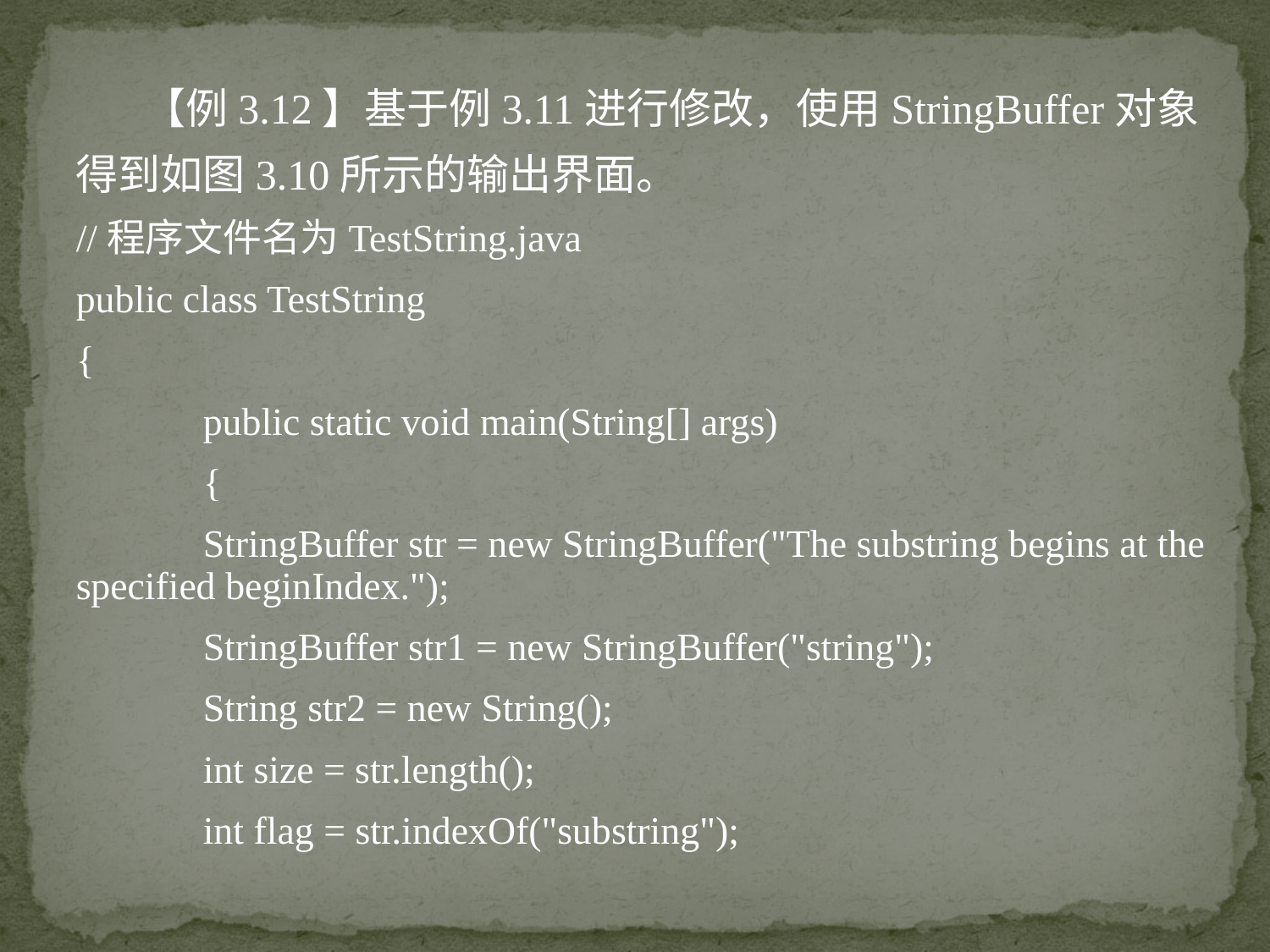

【例3.12】基于例3.11进行修改，使用StringBuffer对象得到如图3.10所示的输出界面。
//程序文件名为TestString.java
public class TestString
{
	public static void main(String[] args)
	{
	StringBuffer str = new StringBuffer("The substring begins at the specified beginIndex.");
	StringBuffer str1 = new StringBuffer("string");
	String str2 = new String();
	int size = str.length();
	int flag = str.indexOf("substring");